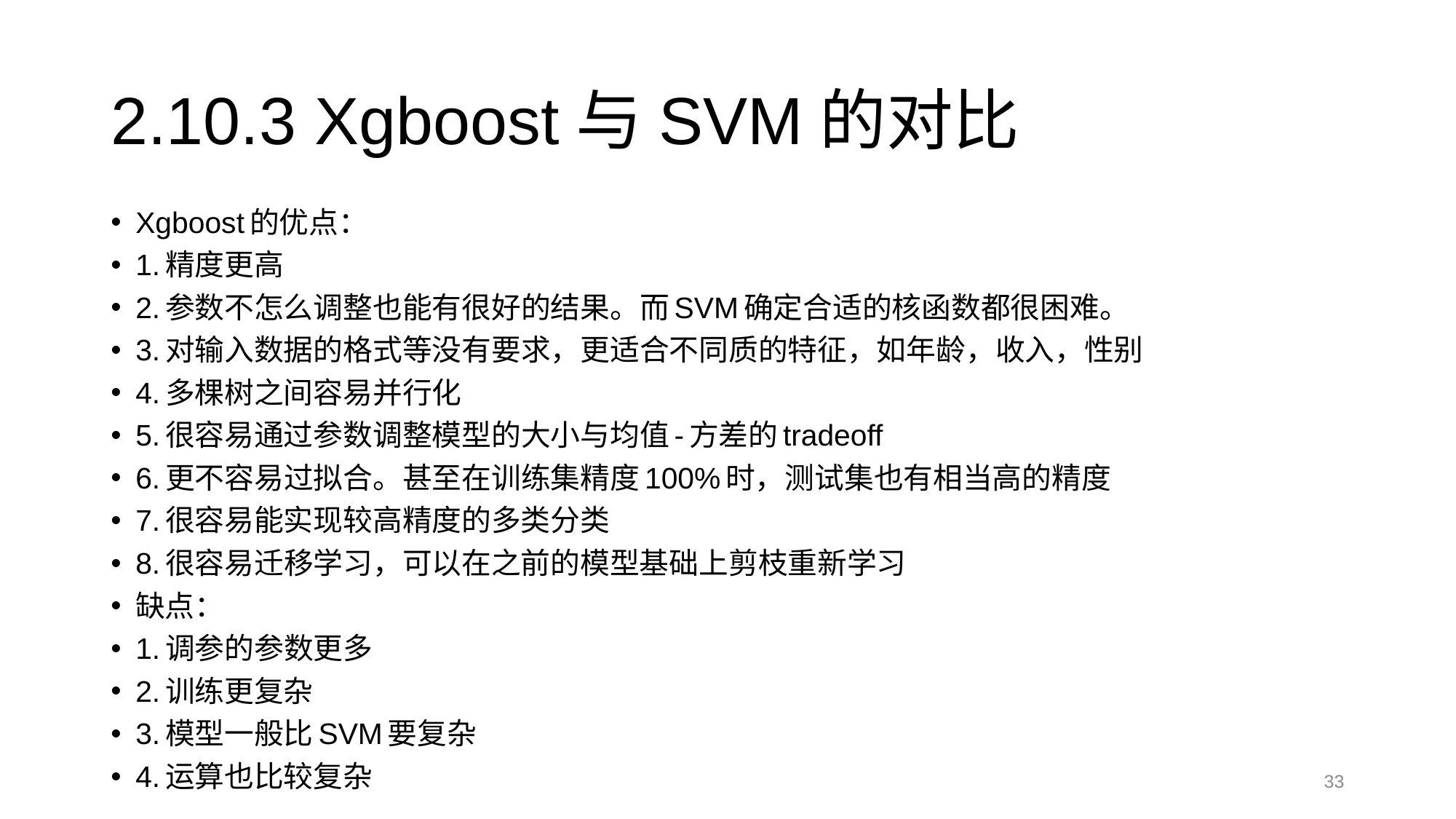

# 2.10.3 Xgboost与SVM的对比
Xgboost的优点：
1.精度更高
2.参数不怎么调整也能有很好的结果。而SVM确定合适的核函数都很困难。
3.对输入数据的格式等没有要求，更适合不同质的特征，如年龄，收入，性别
4.多棵树之间容易并行化
5.很容易通过参数调整模型的大小与均值-方差的tradeoff
6.更不容易过拟合。甚至在训练集精度100%时，测试集也有相当高的精度
7.很容易能实现较高精度的多类分类
8.很容易迁移学习，可以在之前的模型基础上剪枝重新学习
缺点：
1.调参的参数更多
2.训练更复杂
3.模型一般比SVM要复杂
4.运算也比较复杂
33